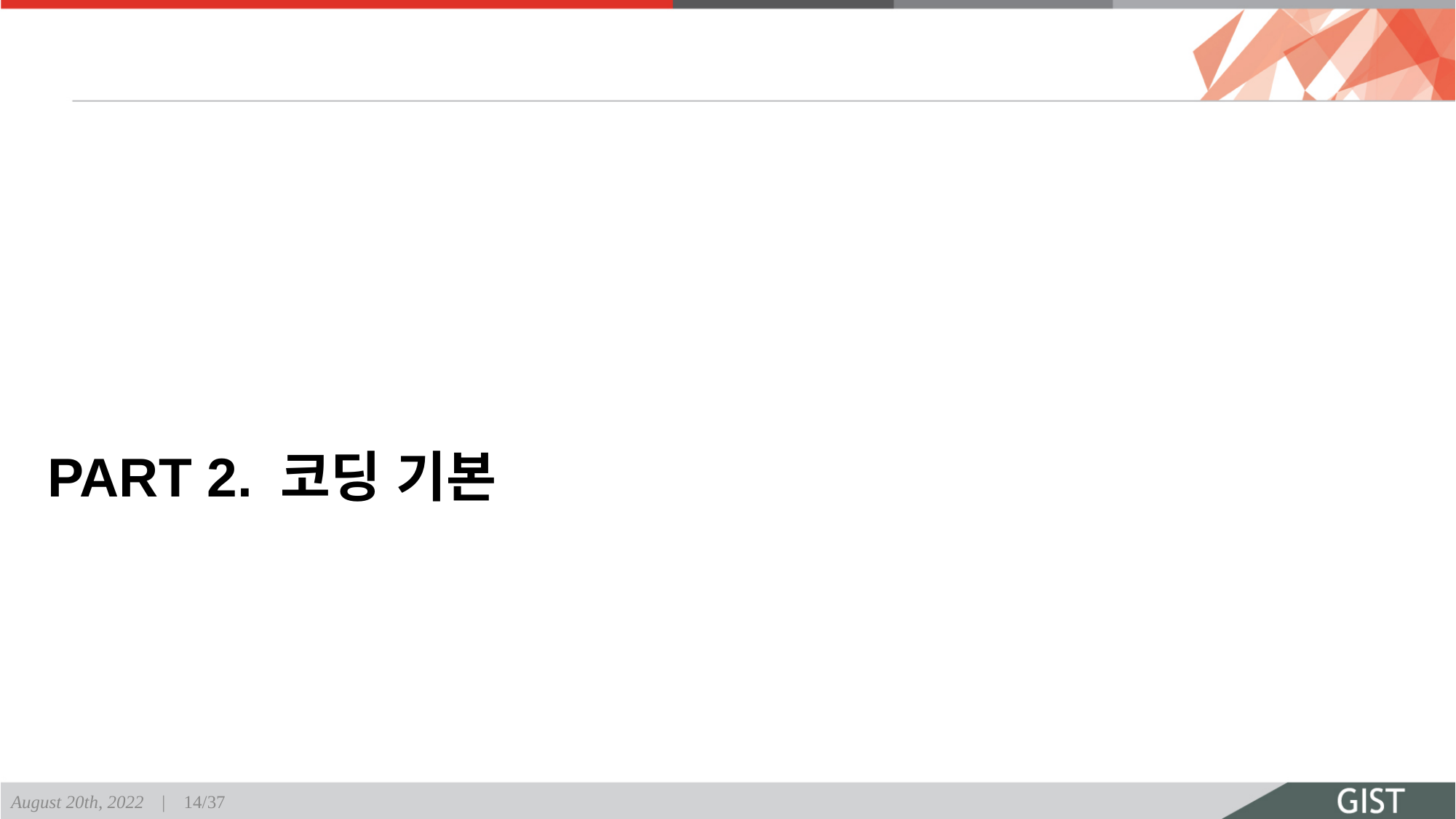

# PART 2. 코딩 기본
August 20th, 2022    |    14/37